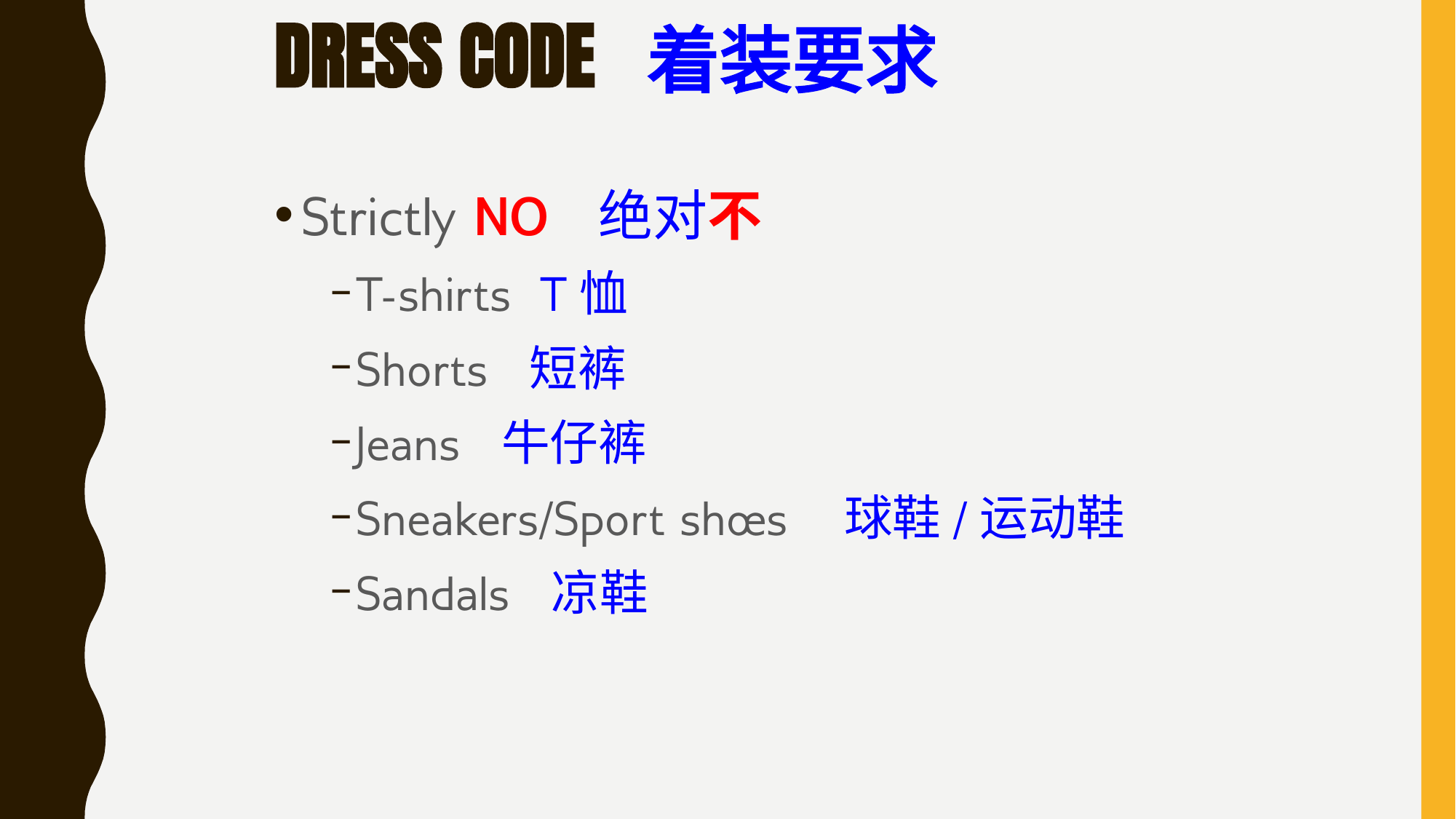

# DRESS CODE  着装要求
Strictly NO  绝对不
T-shirts  T恤
Shorts  短裤
Jeans  牛仔裤
Sneakers/Sport shoes   球鞋/运动鞋
Sandals  凉鞋